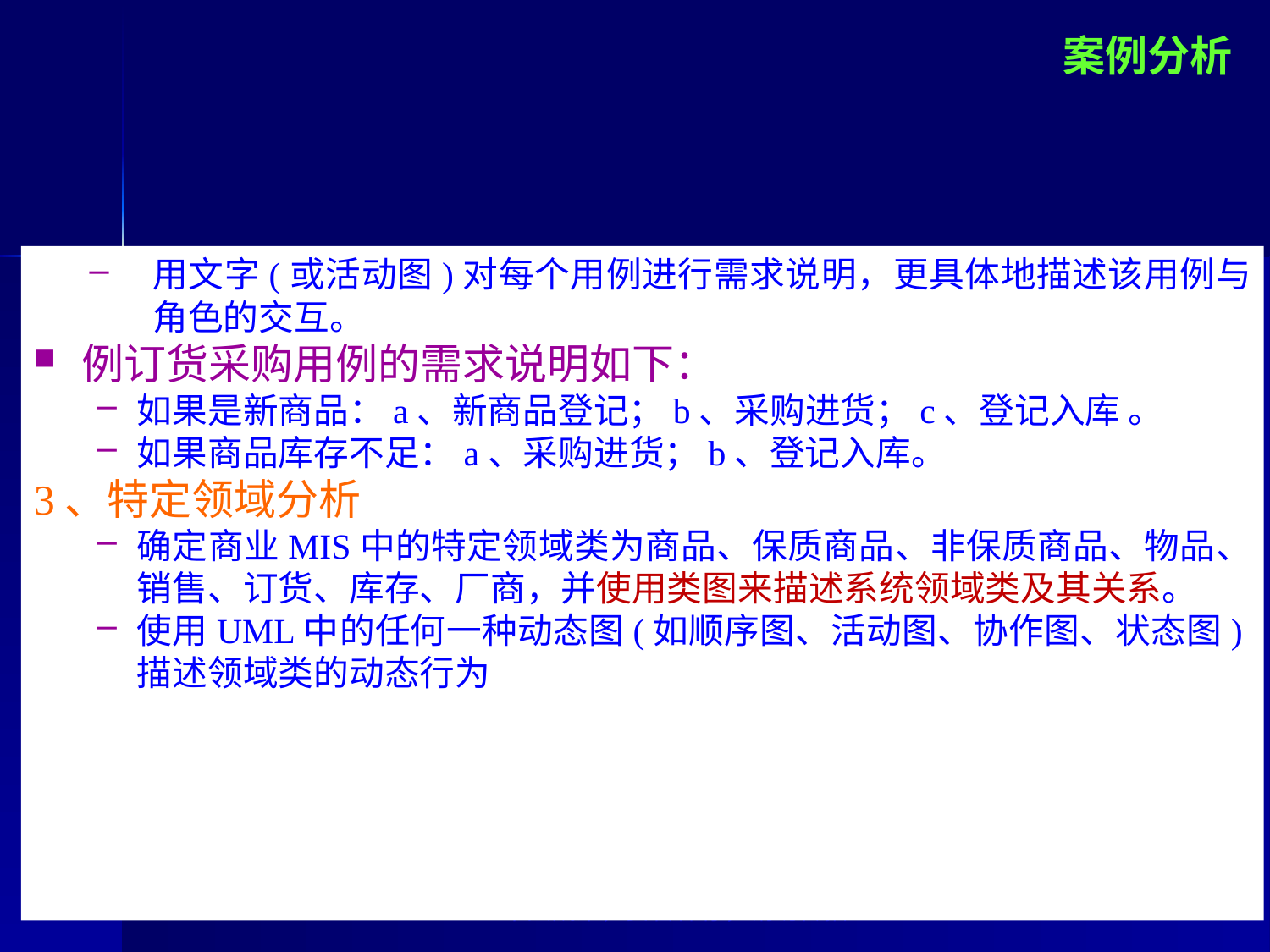

案例分析
用文字(或活动图)对每个用例进行需求说明，更具体地描述该用例与角色的交互。
例订货采购用例的需求说明如下：
如果是新商品：a、新商品登记；b、采购进货；c、登记入库 。
如果商品库存不足：a、采购进货；b、登记入库。
3、特定领域分析
确定商业MIS中的特定领域类为商品、保质商品、非保质商品、物品、销售、订货、库存、厂商，并使用类图来描述系统领域类及其关系。
使用UML中的任何一种动态图(如顺序图、活动图、协作图、状态图)描述领域类的动态行为

个人成果，妥善保存，请勿传播